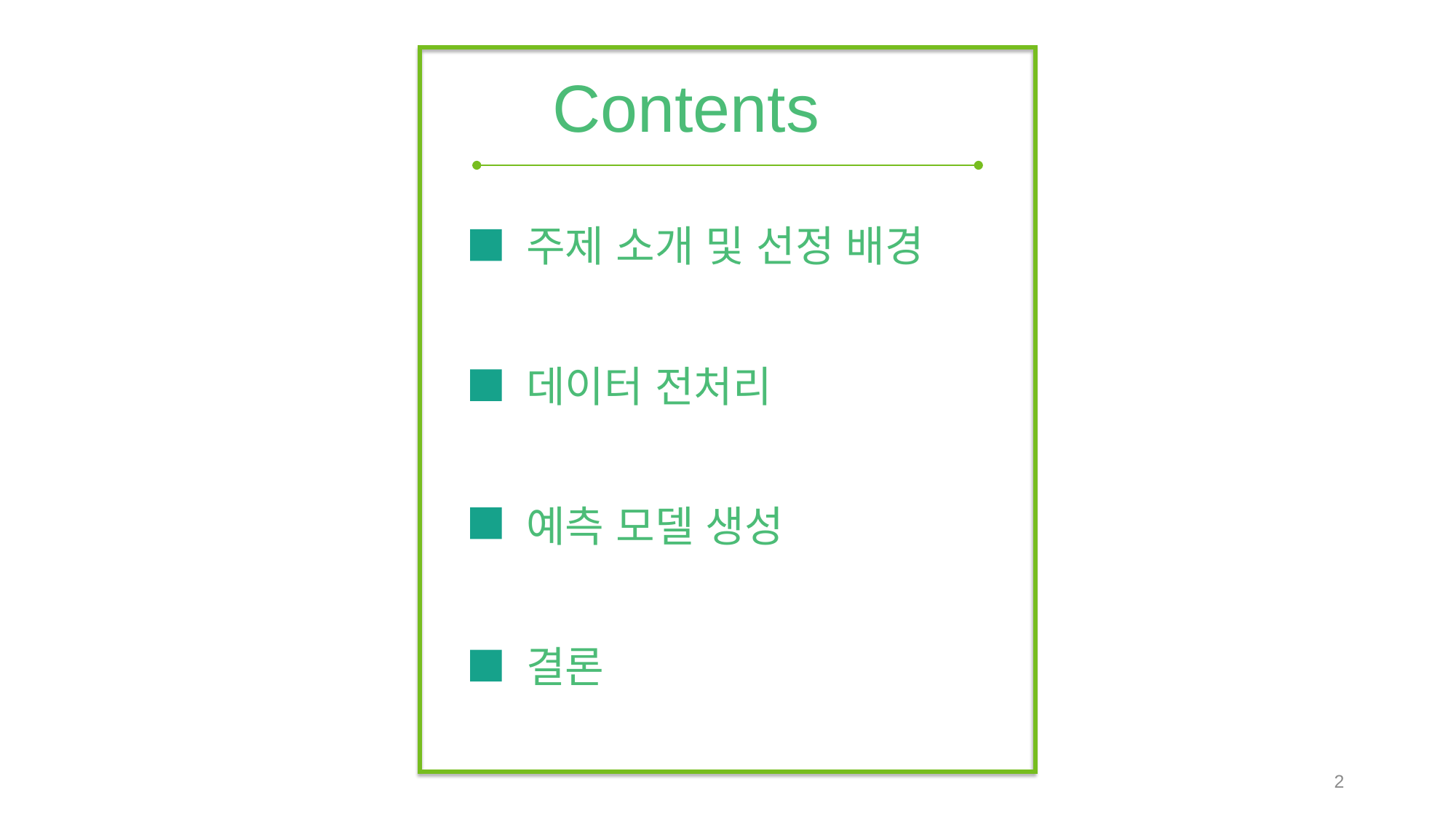

Contents
주제 소개 및 선정 배경

데이터 전처리

예측 모델 생성

결론

2